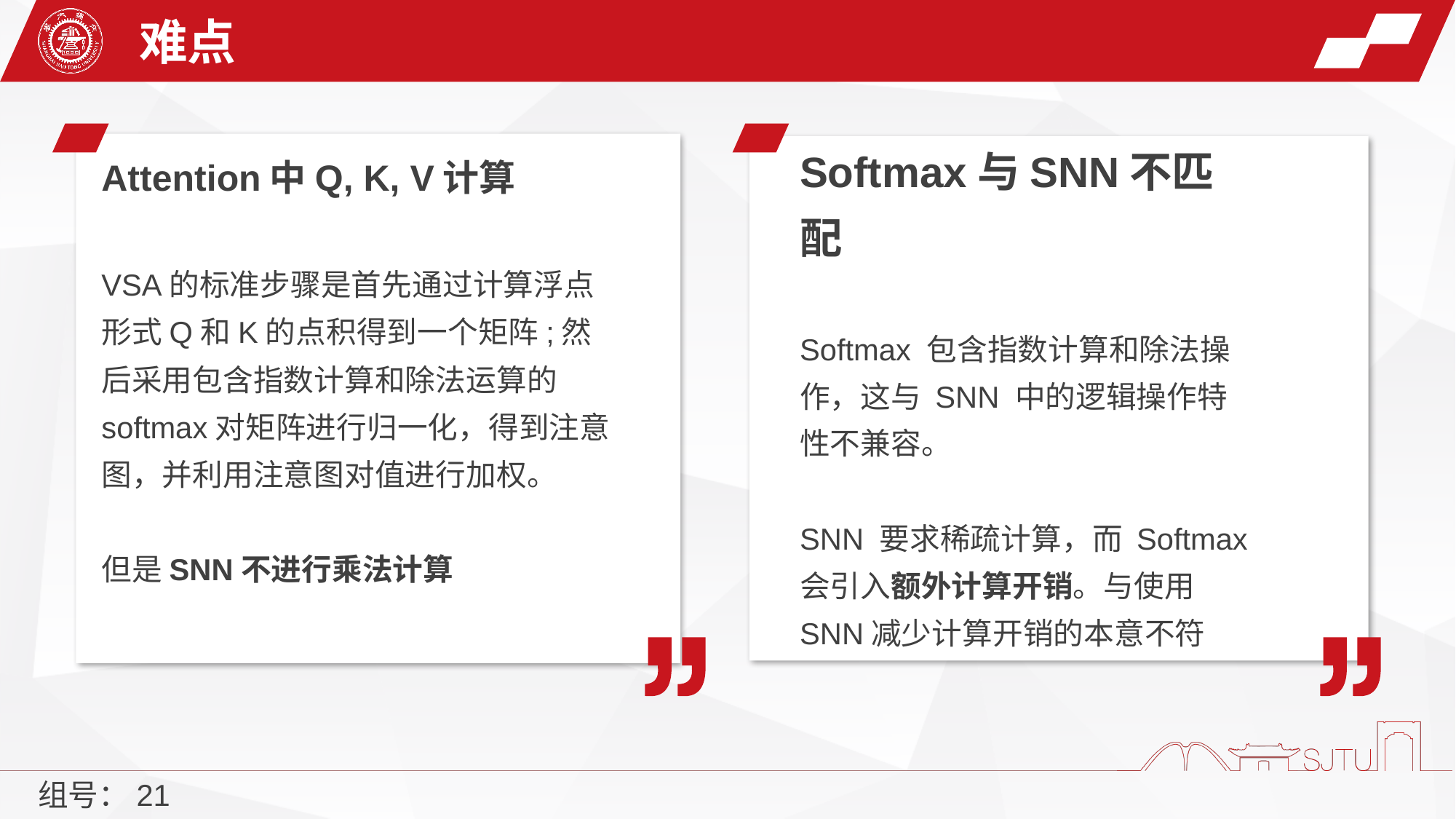

难点

Softmax与SNN不匹配

Softmax 包含指数计算和除法操作，这与 SNN 中的逻辑操作特性不兼容。

SNN 要求稀疏计算，而 Softmax 会引入额外计算开销。与使用SNN减少计算开销的本意不符

Attention中Q, K, V计算

VSA的标准步骤是首先通过计算浮点形式Q和K的点积得到一个矩阵;然后采用包含指数计算和除法运算的softmax对矩阵进行归一化，得到注意图，并利用注意图对值进行加权。

但是SNN不进行乘法计算

组号：21